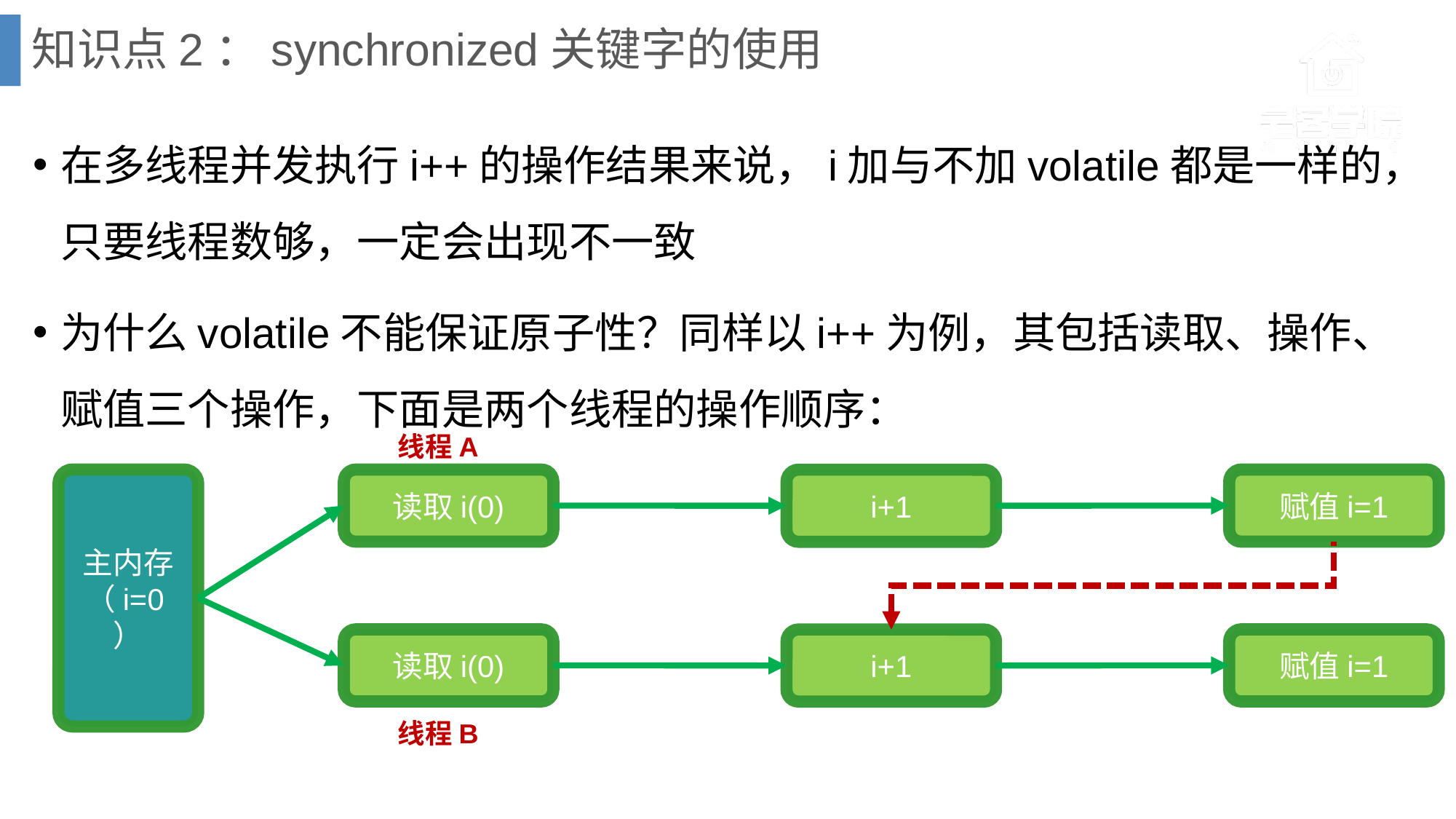

# 知识点2：synchronized关键字的使用
在多线程并发执行i++的操作结果来说，i加与不加volatile都是一样的，只要线程数够，一定会出现不一致
为什么volatile不能保证原子性？同样以i++为例，其包括读取、操作、赋值三个操作，下面是两个线程的操作顺序：

线程A
主内存
（i=0）
读取i(0)
赋值i=1
i+1
读取i(0)
赋值i=1
i+1
线程B